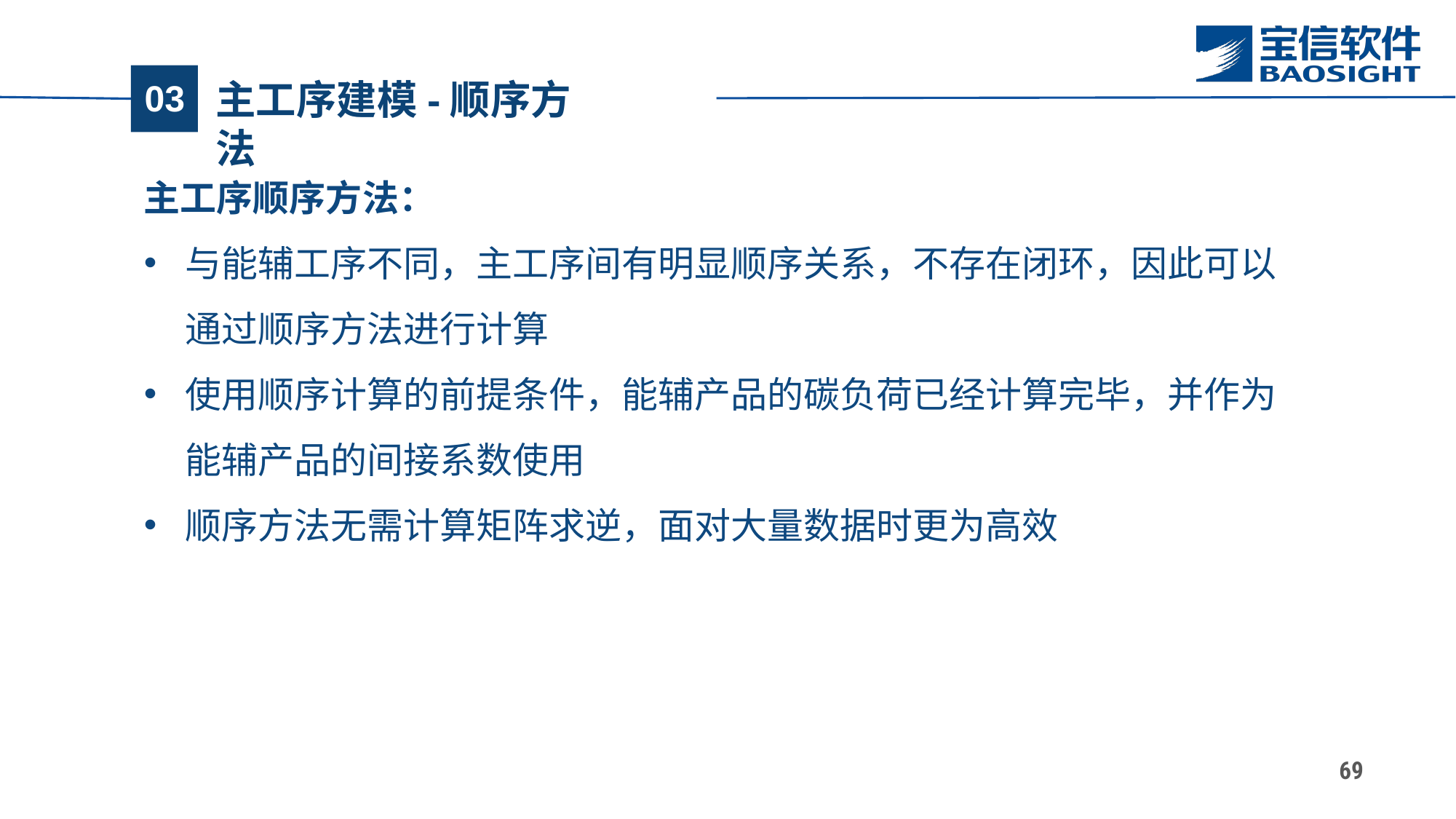

# 主工序建模-顺序方法
03
主工序顺序方法：
与能辅工序不同，主工序间有明显顺序关系，不存在闭环，因此可以通过顺序方法进行计算
使用顺序计算的前提条件，能辅产品的碳负荷已经计算完毕，并作为能辅产品的间接系数使用
顺序方法无需计算矩阵求逆，面对大量数据时更为高效